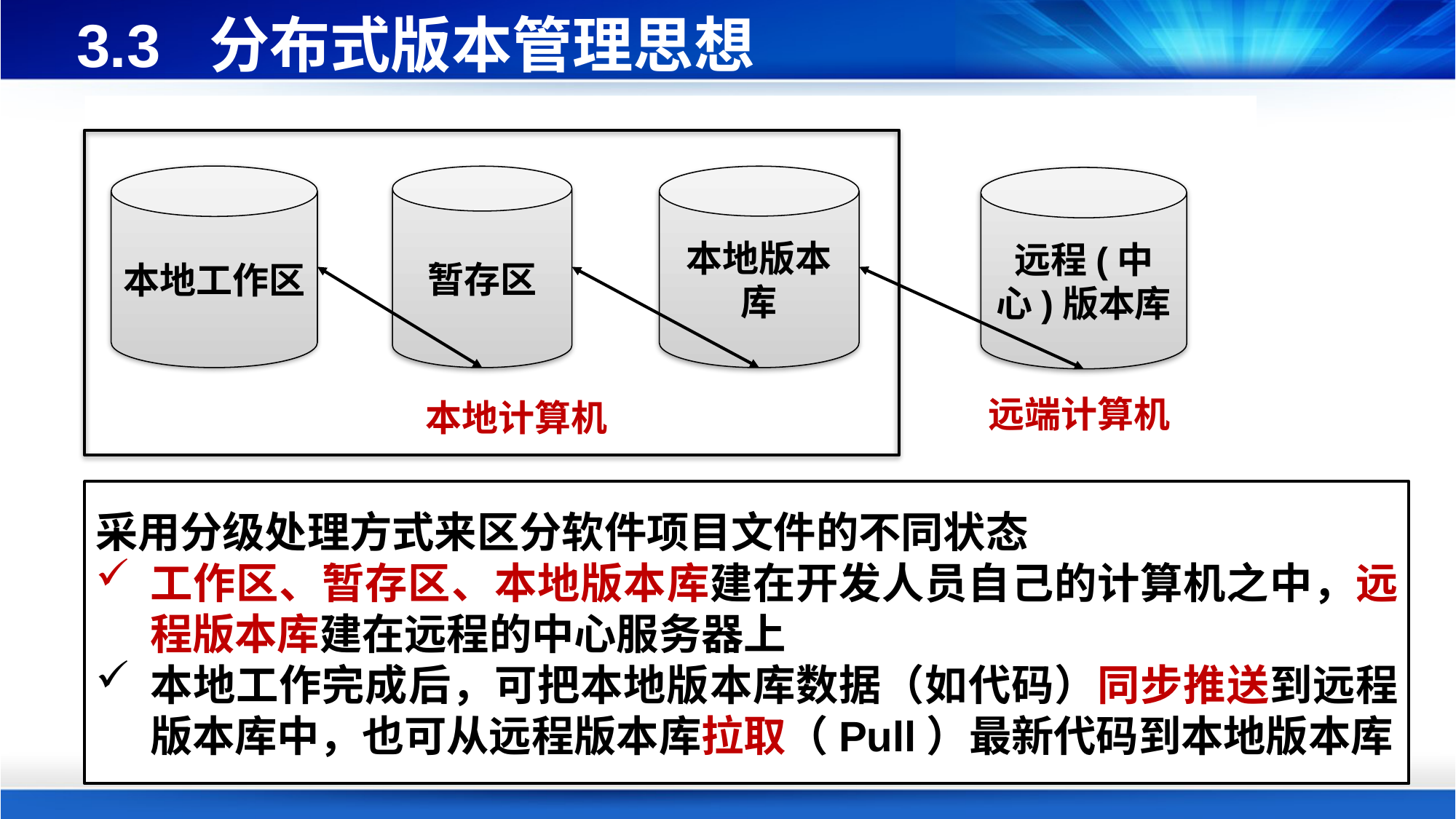

# 3.3  分布式版本管理思想

本地工作区
暂存区
本地版本库
远程(中心)版本库
远端计算机
本地计算机
采用分级处理方式来区分软件项目文件的不同状态
工作区、暂存区、本地版本库建在开发人员自己的计算机之中，远程版本库建在远程的中心服务器上
本地工作完成后，可把本地版本库数据（如代码）同步推送到远程版本库中，也可从远程版本库拉取（Pull）最新代码到本地版本库